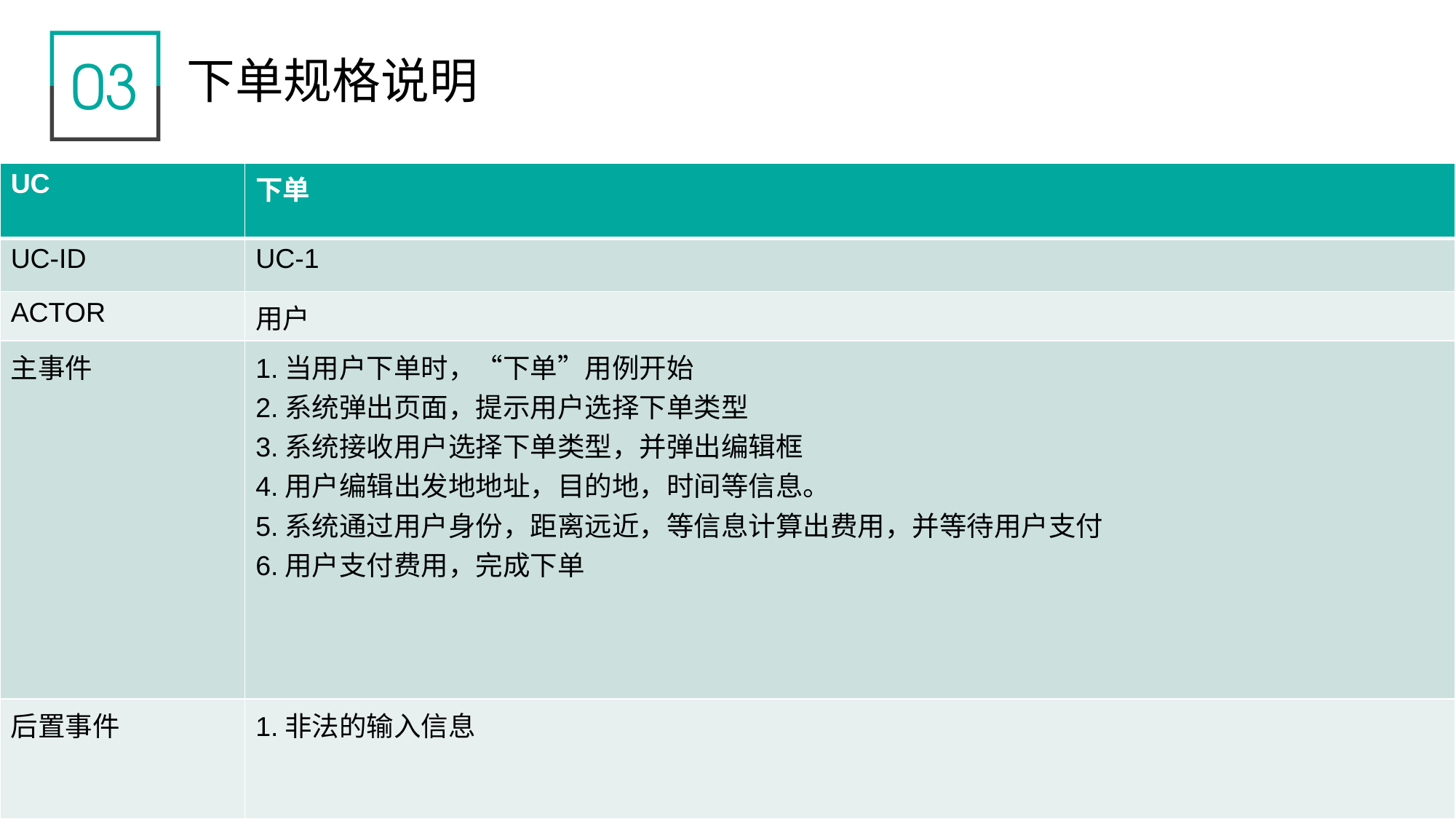

03
下单规格说明

| UC | 下单 |
| --- | --- |
| UC-ID | UC-1 |
| ACTOR | 用户 |
| 主事件 | 1.当用户下单时，“下单”用例开始 2.系统弹出页面，提示用户选择下单类型 3.系统接收用户选择下单类型，并弹出编辑框 4.用户编辑出发地地址，目的地，时间等信息。 5.系统通过用户身份，距离远近，等信息计算出费用，并等待用户支付 6.用户支付费用，完成下单 |
| 后置事件 | 1.非法的输入信息 |